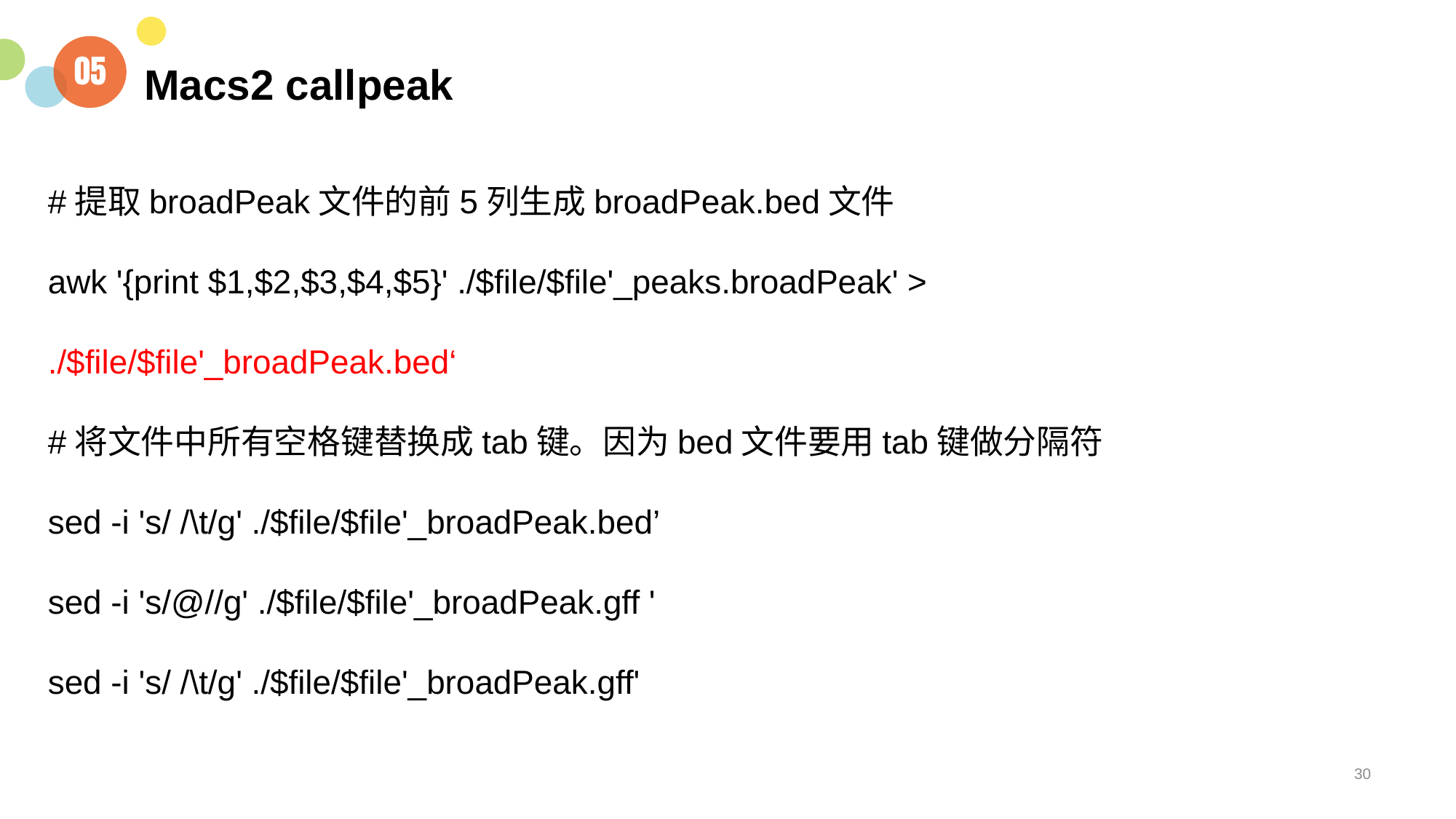

05
Macs2 callpeak

#提取broadPeak文件的前5列生成broadPeak.bed文件
awk '{print $1,$2,$3,$4,$5}' ./$file/$file'_peaks.broadPeak' > ./$file/$file'_broadPeak.bed‘
#将文件中所有空格键替换成tab键。因为bed文件要用tab键做分隔符
sed -i 's/ /\t/g' ./$file/$file'_broadPeak.bed’
sed -i 's/@//g' ./$file/$file'_broadPeak.gff '
sed -i 's/ /\t/g' ./$file/$file'_broadPeak.gff'
30